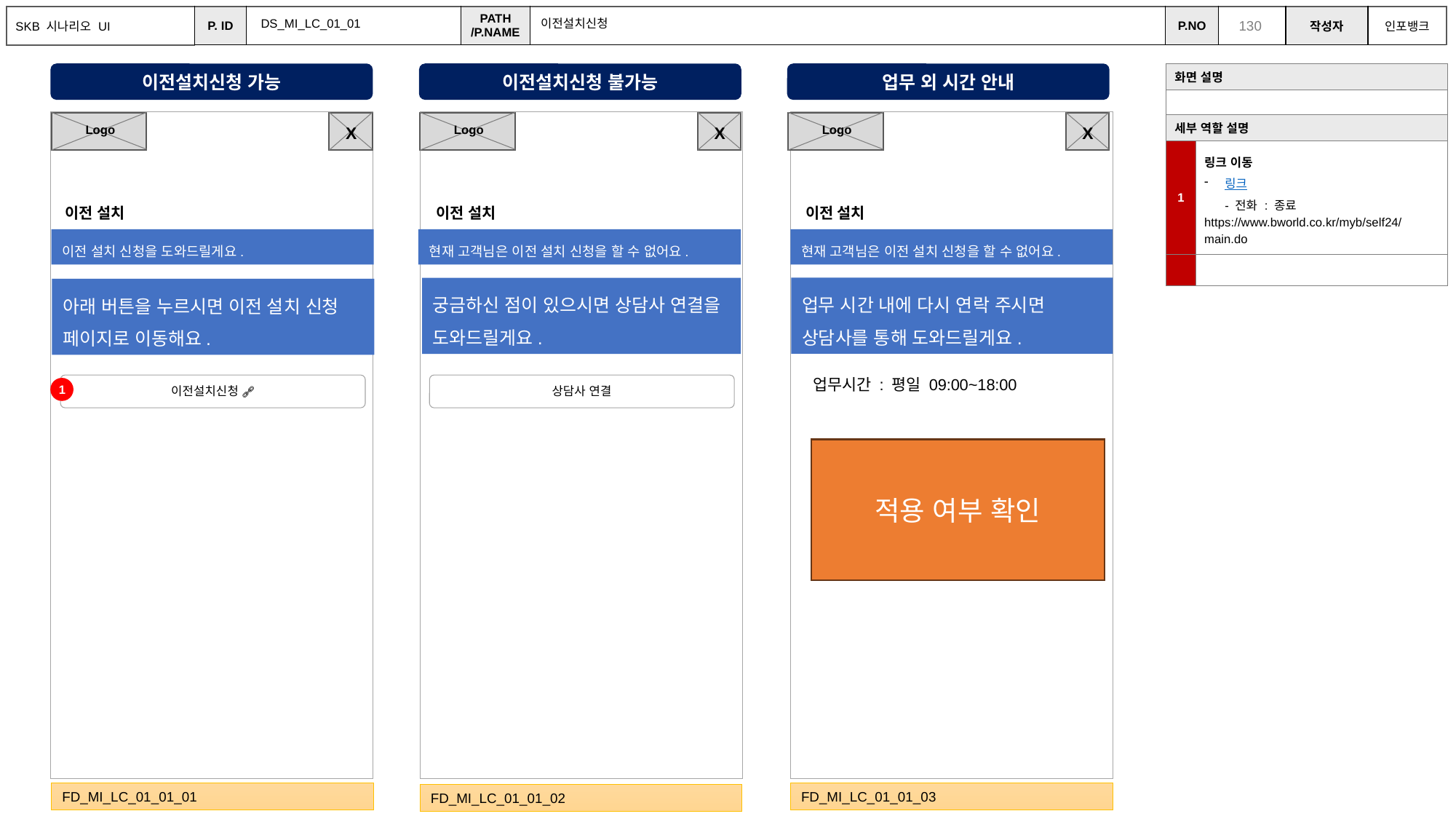

DS_MI_LC_01_01
이전설치신청
이전설치신청 가능
이전설치신청 불가능
업무 외 시간 안내
| 화면 설명 |  |
| --- | --- |
|  |  |
| 세부 역할 설명 |  |
| 1 | 링크 이동 링크 - 전화 : 종료 https://www.bworld.co.kr/myb/self24/main.do |
|  |  |

X

X

X

Logo

Logo

Logo
이전 설치
이전 설치
이전 설치
이전 설치 신청을 도와드릴게요.
현재 고객님은 이전 설치 신청을 할 수 없어요.
현재 고객님은 이전 설치 신청을 할 수 없어요.
업무 시간 내에 다시 연락 주시면 상담사를 통해 도와드릴게요.
궁금하신 점이 있으시면 상담사 연결을 도와드릴게요.
아래 버튼을 누르시면 이전 설치 신청 페이지로 이동해요.
업무시간 : 평일 09:00~18:00

이전설치신청 🔗

상담사 연결
1
적용 여부 확인
FD_MI_LC_01_01_01
FD_MI_LC_01_01_03
FD_MI_LC_01_01_02